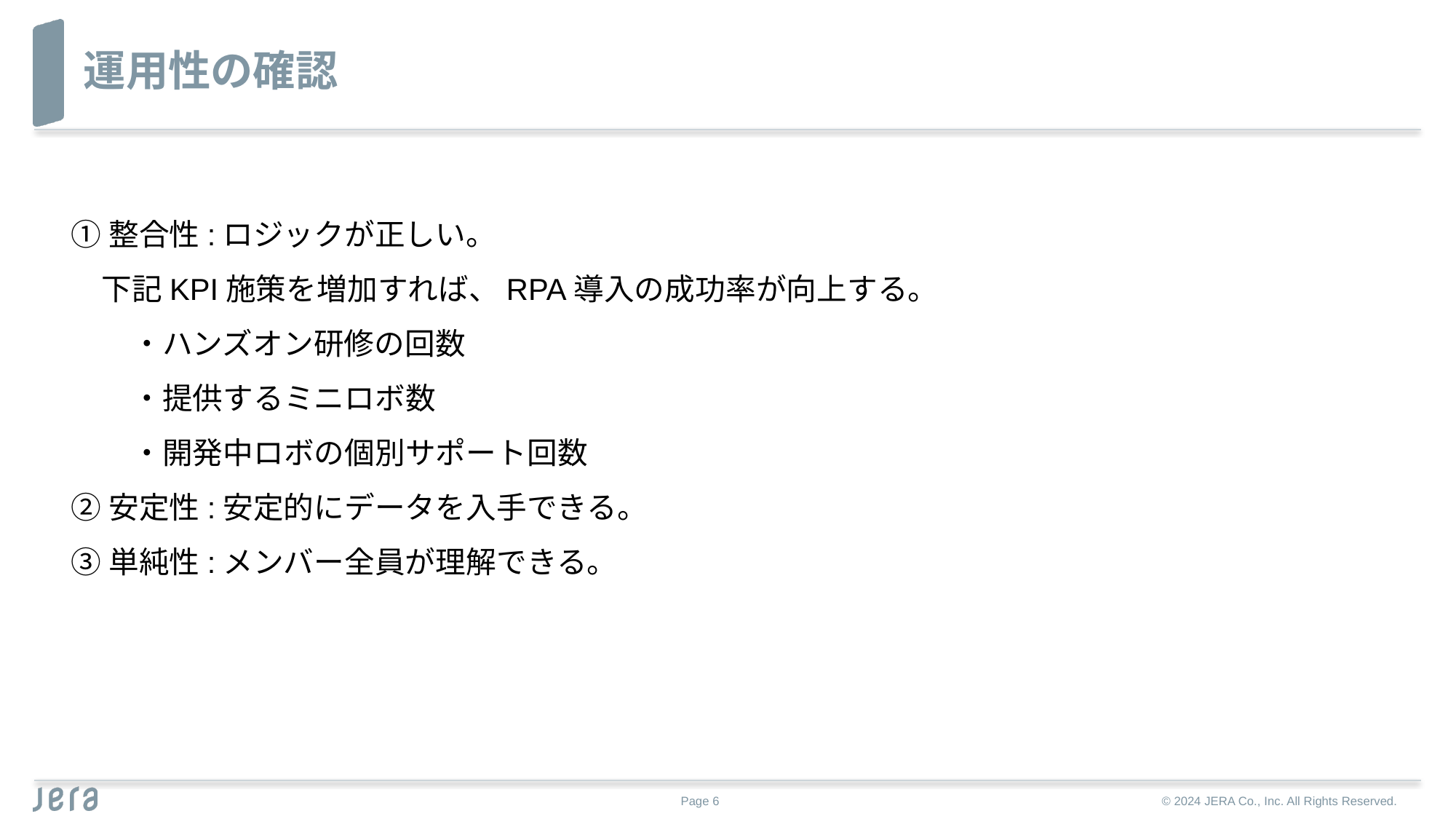

# 運用性の確認

①整合性:ロジックが正しい。
　下記KPI施策を増加すれば、RPA導入の成功率が向上する。
　・ハンズオン研修の回数
　・提供するミニロボ数
　・開発中ロボの個別サポート回数
②安定性:安定的にデータを入手できる。
③単純性:メンバー全員が理解できる。